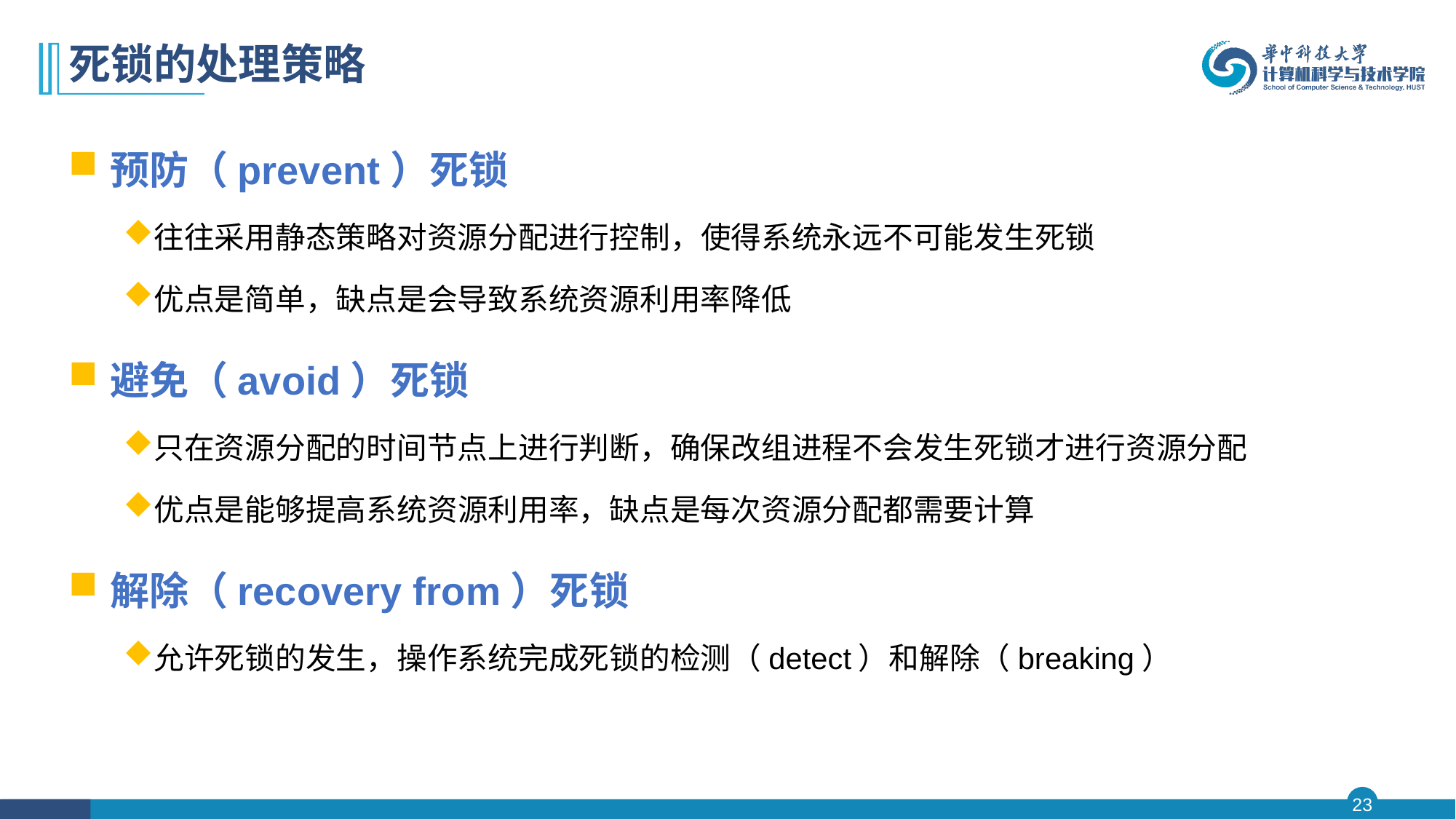

# 死锁的处理策略
预防（prevent）死锁
往往采用静态策略对资源分配进行控制，使得系统永远不可能发生死锁
优点是简单，缺点是会导致系统资源利用率降低
避免（avoid）死锁
只在资源分配的时间节点上进行判断，确保改组进程不会发生死锁才进行资源分配
优点是能够提高系统资源利用率，缺点是每次资源分配都需要计算
解除（recovery from）死锁
允许死锁的发生，操作系统完成死锁的检测（detect）和解除（breaking）